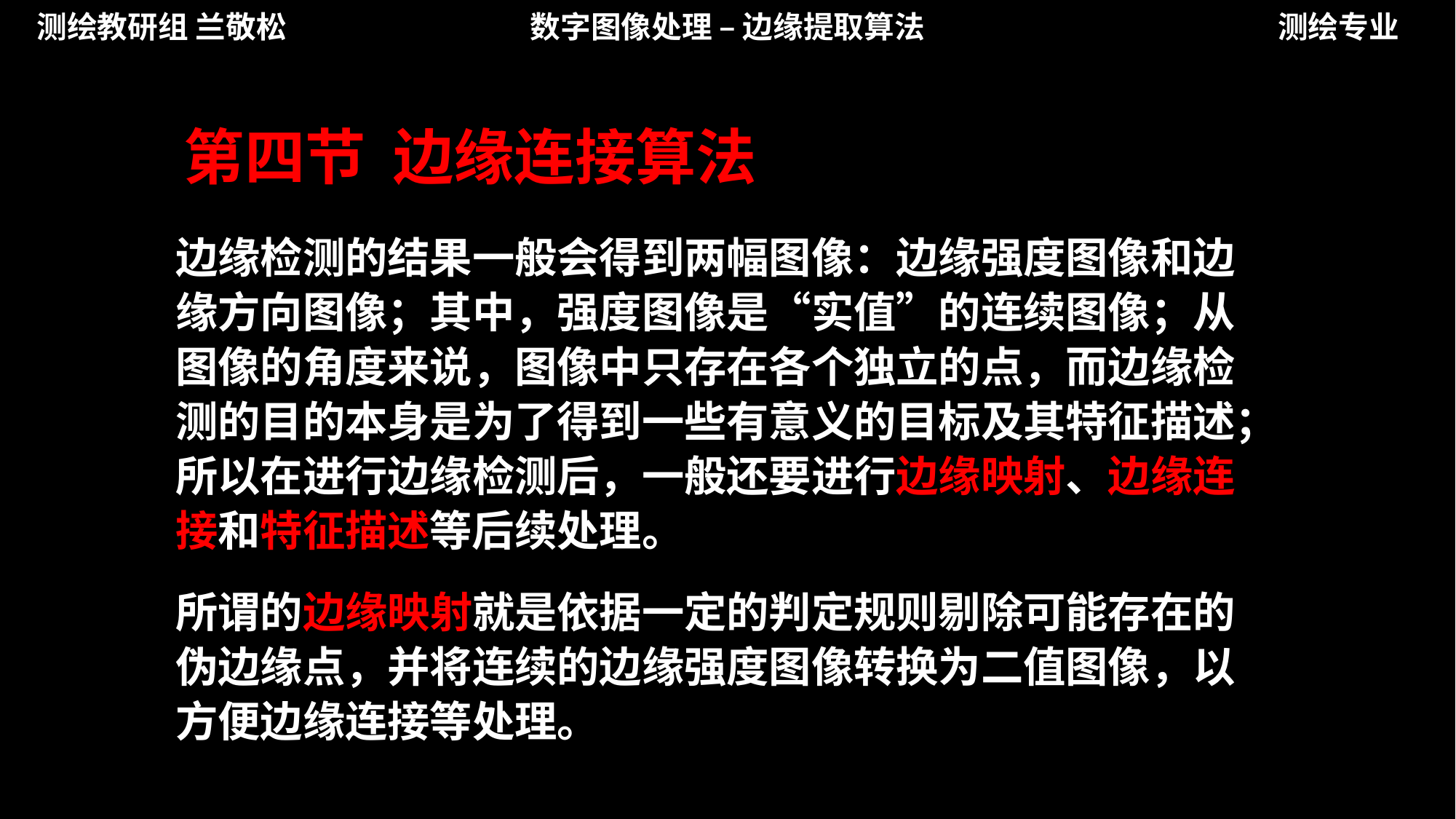

测绘教研组 兰敬松
数字图像处理 – 边缘提取算法
测绘专业
第四节  边缘连接算法
边缘检测的结果一般会得到两幅图像：边缘强度图像和边缘方向图像；其中，强度图像是“实值”的连续图像；从图像的角度来说，图像中只存在各个独立的点，而边缘检测的目的本身是为了得到一些有意义的目标及其特征描述；所以在进行边缘检测后，一般还要进行边缘映射、边缘连接和特征描述等后续处理。
所谓的边缘映射就是依据一定的判定规则剔除可能存在的伪边缘点，并将连续的边缘强度图像转换为二值图像，以方便边缘连接等处理。